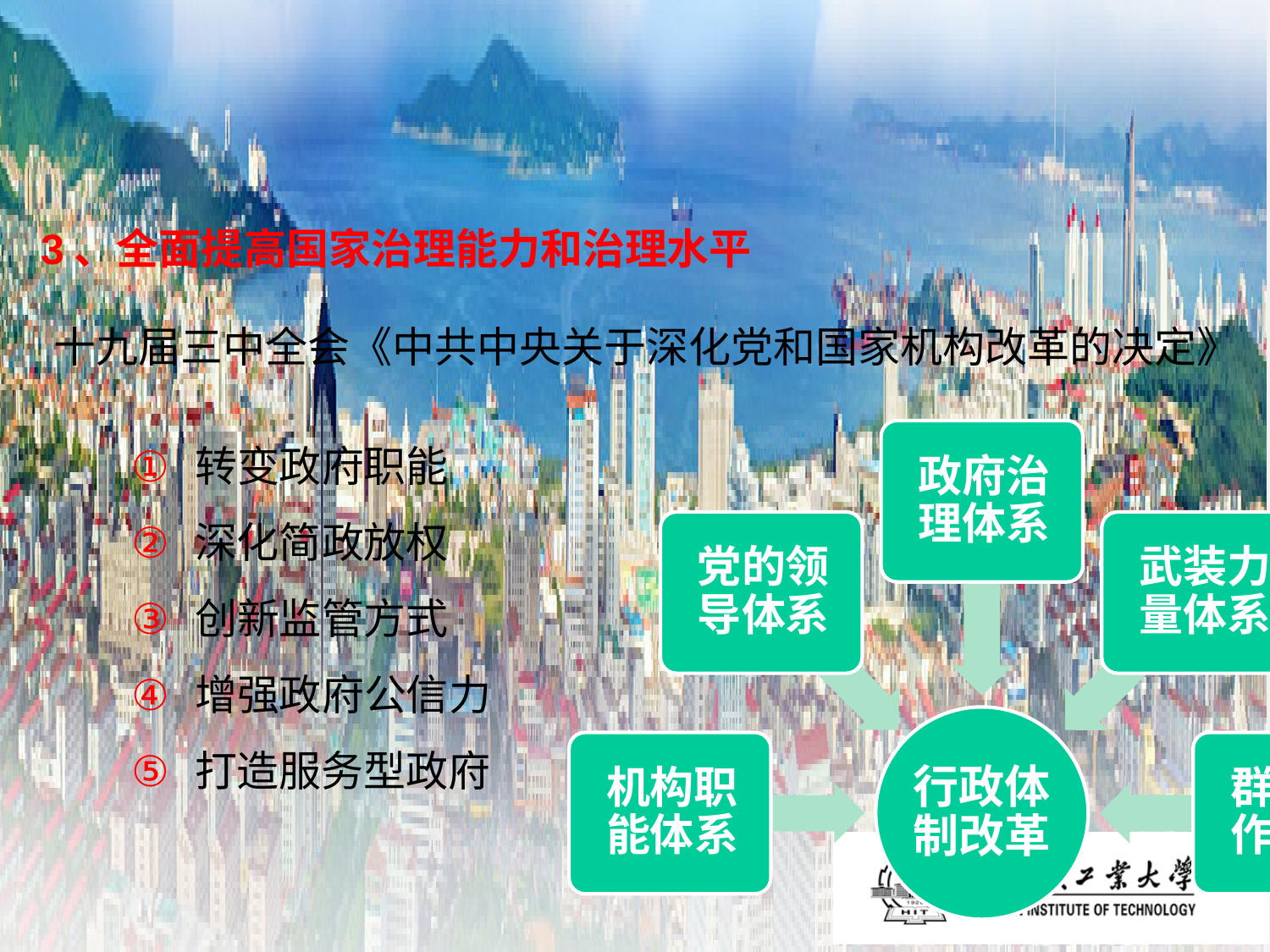

# 3、全面提高国家治理能力和治理水平
十九届三中全会《中共中央关于深化党和国家机构改革的决定》

转变政府职能
深化简政放权
创新监管方式
增强政府公信力
打造服务型政府
行政体制改革
机构职能体系
党的领导体系
政府治理体系
武装力量体系
群团工作体系